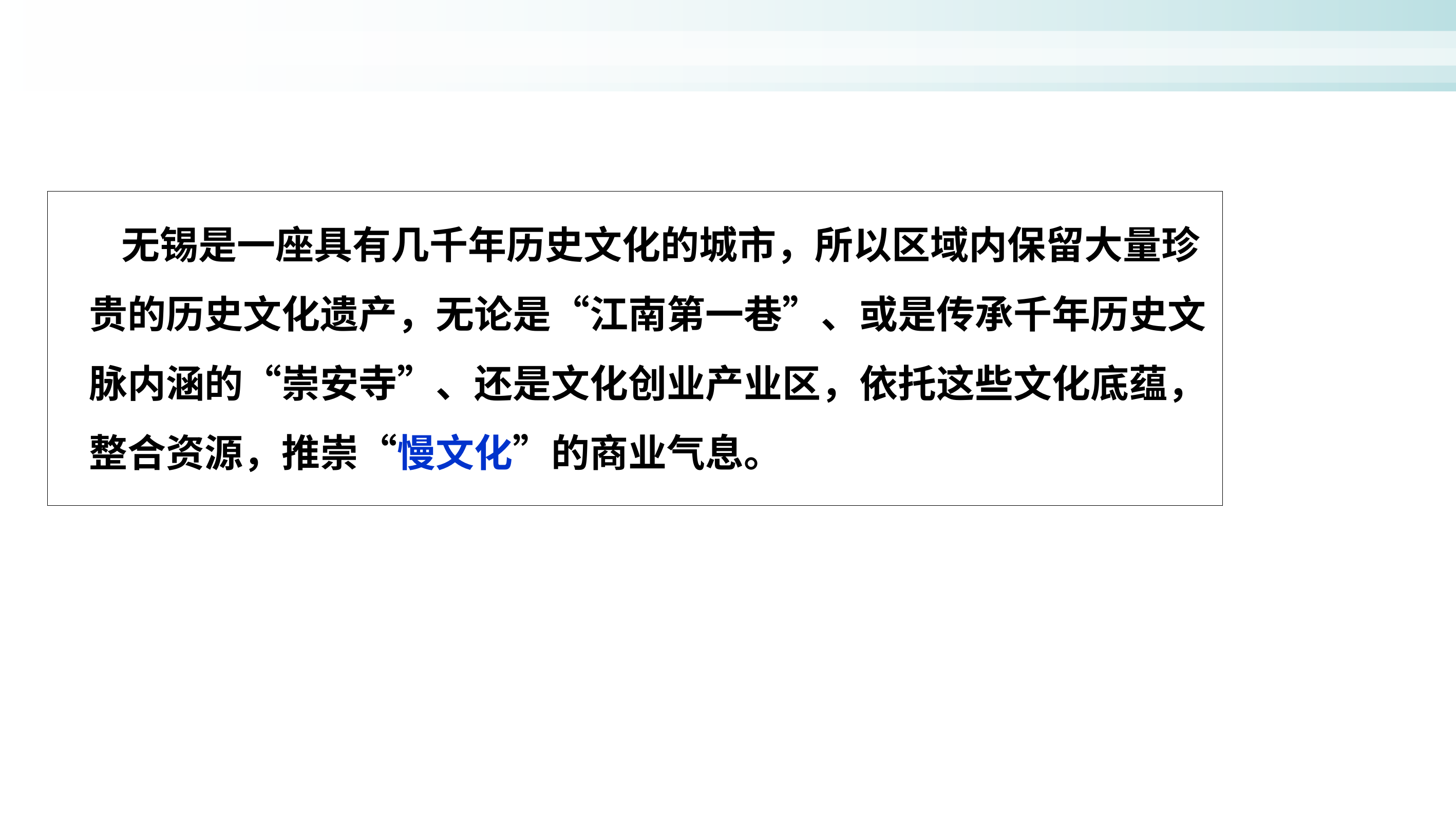

无锡是一座具有几千年历史文化的城市，所以区域内保留大量珍贵的历史文化遗产，无论是“江南第一巷”、或是传承千年历史文脉内涵的“崇安寺”、还是文化创业产业区，依托这些文化底蕴，整合资源，推崇“慢文化”的商业气息。